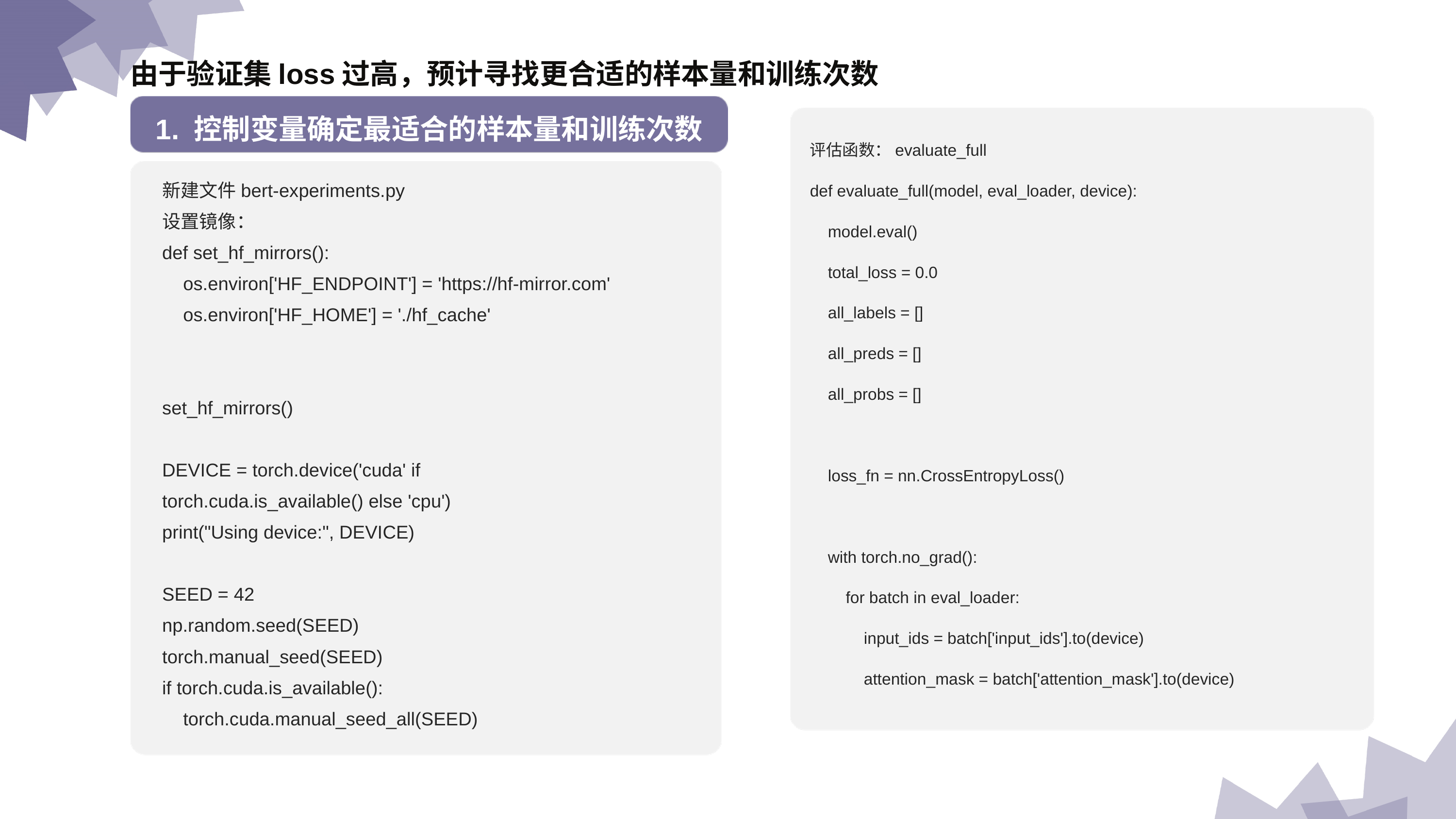

由于验证集loss过高，预计寻找更合适的样本量和训练次数

1. 控制变量确定最适合的样本量和训练次数

评估函数：evaluate_full
def evaluate_full(model, eval_loader, device):
    model.eval()
    total_loss = 0.0
    all_labels = []
    all_preds = []
    all_probs = []

    loss_fn = nn.CrossEntropyLoss()

    with torch.no_grad():
        for batch in eval_loader:
            input_ids = batch['input_ids'].to(device)
            attention_mask = batch['attention_mask'].to(device)

新建文件bert-experiments.py
设置镜像：
def set_hf_mirrors():
    os.environ['HF_ENDPOINT'] = 'https://hf-mirror.com'
    os.environ['HF_HOME'] = './hf_cache'

set_hf_mirrors()

DEVICE = torch.device('cuda' if torch.cuda.is_available() else 'cpu')
print("Using device:", DEVICE)

SEED = 42
np.random.seed(SEED)
torch.manual_seed(SEED)
if torch.cuda.is_available():
    torch.cuda.manual_seed_all(SEED)